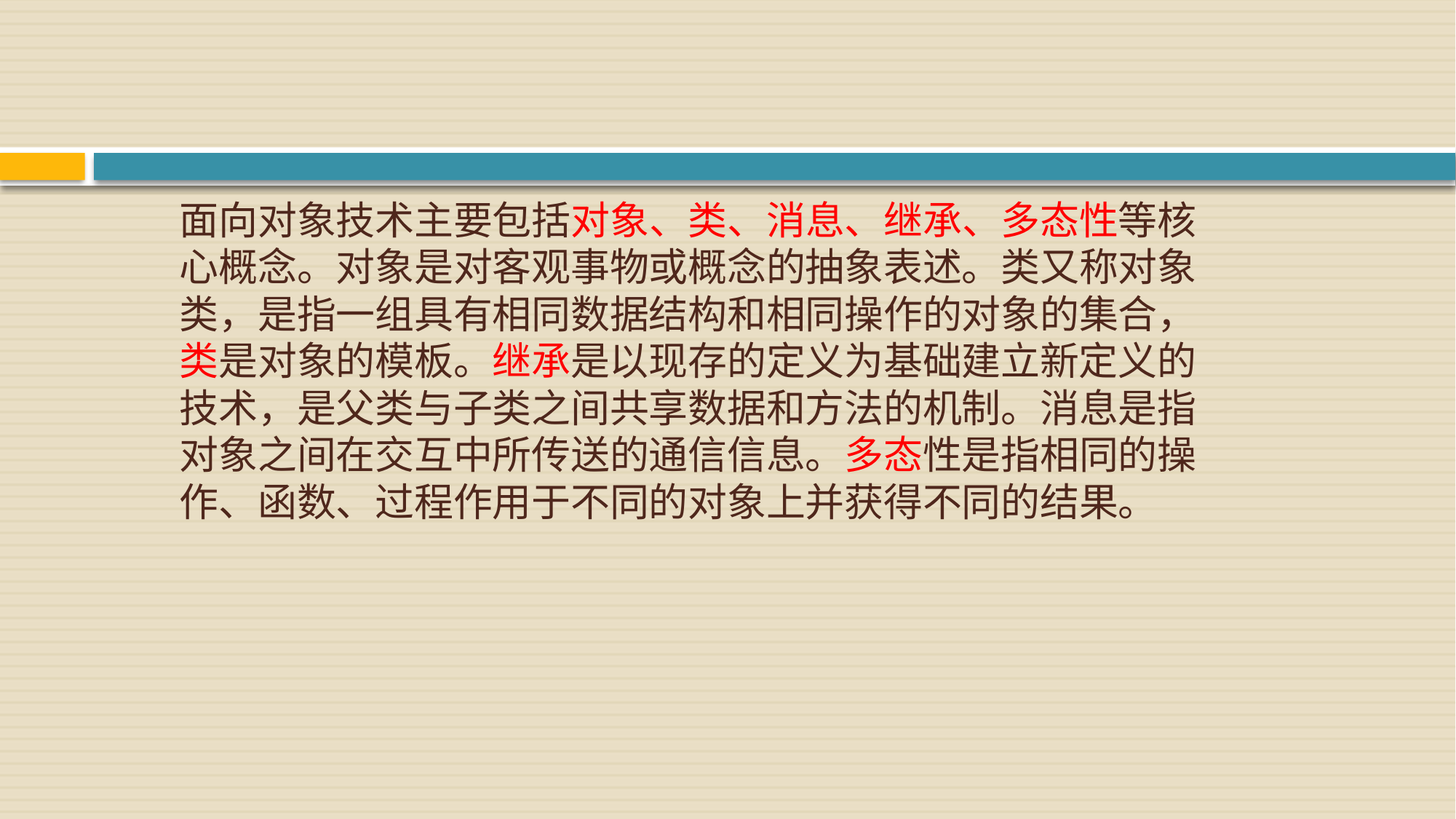

# 面向对象技术主要包括对象、类、消息、继承、多态性等核心概念。对象是对客观事物或概念的抽象表述。类又称对象类，是指一组具有相同数据结构和相同操作的对象的集合，类是对象的模板。继承是以现存的定义为基础建立新定义的技术，是父类与子类之间共享数据和方法的机制。消息是指对象之间在交互中所传送的通信信息。多态性是指相同的操作、函数、过程作用于不同的对象上并获得不同的结果。